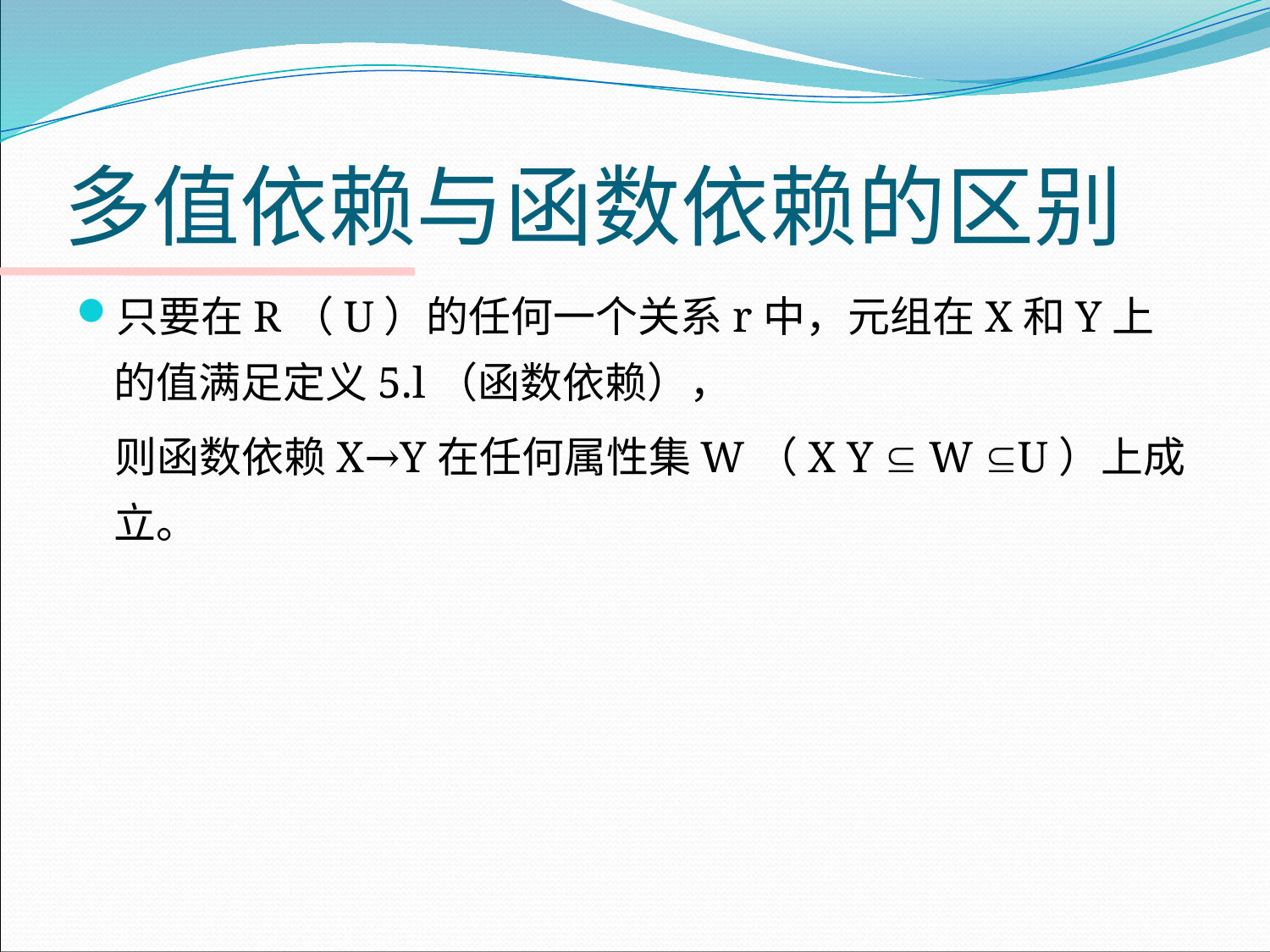

# 多值依赖与函数依赖的区别
只要在R（U）的任何一个关系r中，元组在X和Y上的值满足定义5.l（函数依赖），
   则函数依赖X→Y在任何属性集W（X Y ⊆ W ⊆U）上成立。

581